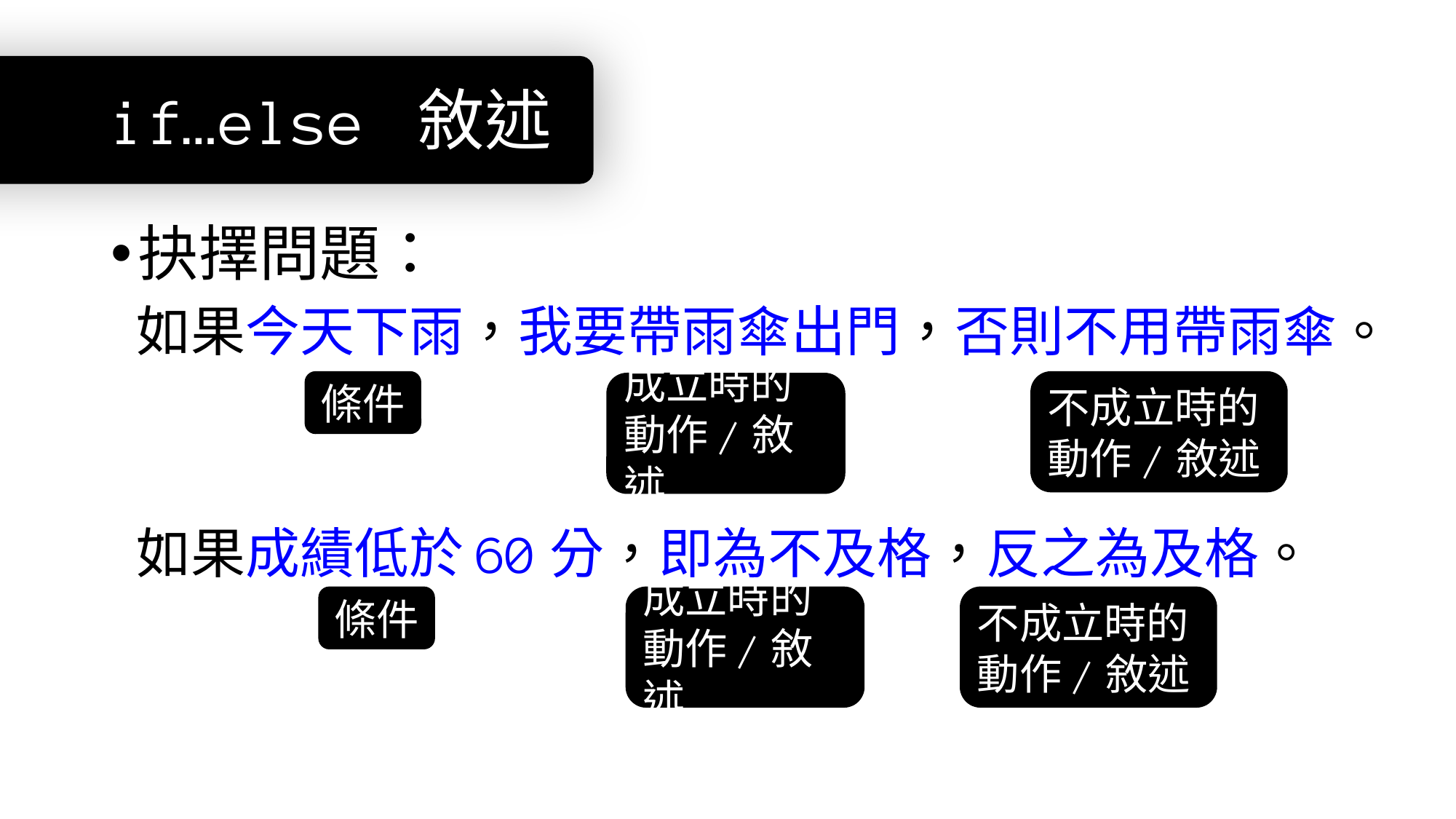

# if…else 敘述

抉擇問題：
 如果今天下雨，我要帶雨傘出門，否則不用帶雨傘。

 如果成績低於60分，即為不及格，反之為及格。
條件
不成立時的動作/敘述
成立時的動作/敘述
條件
成立時的動作/敘述
不成立時的動作/敘述